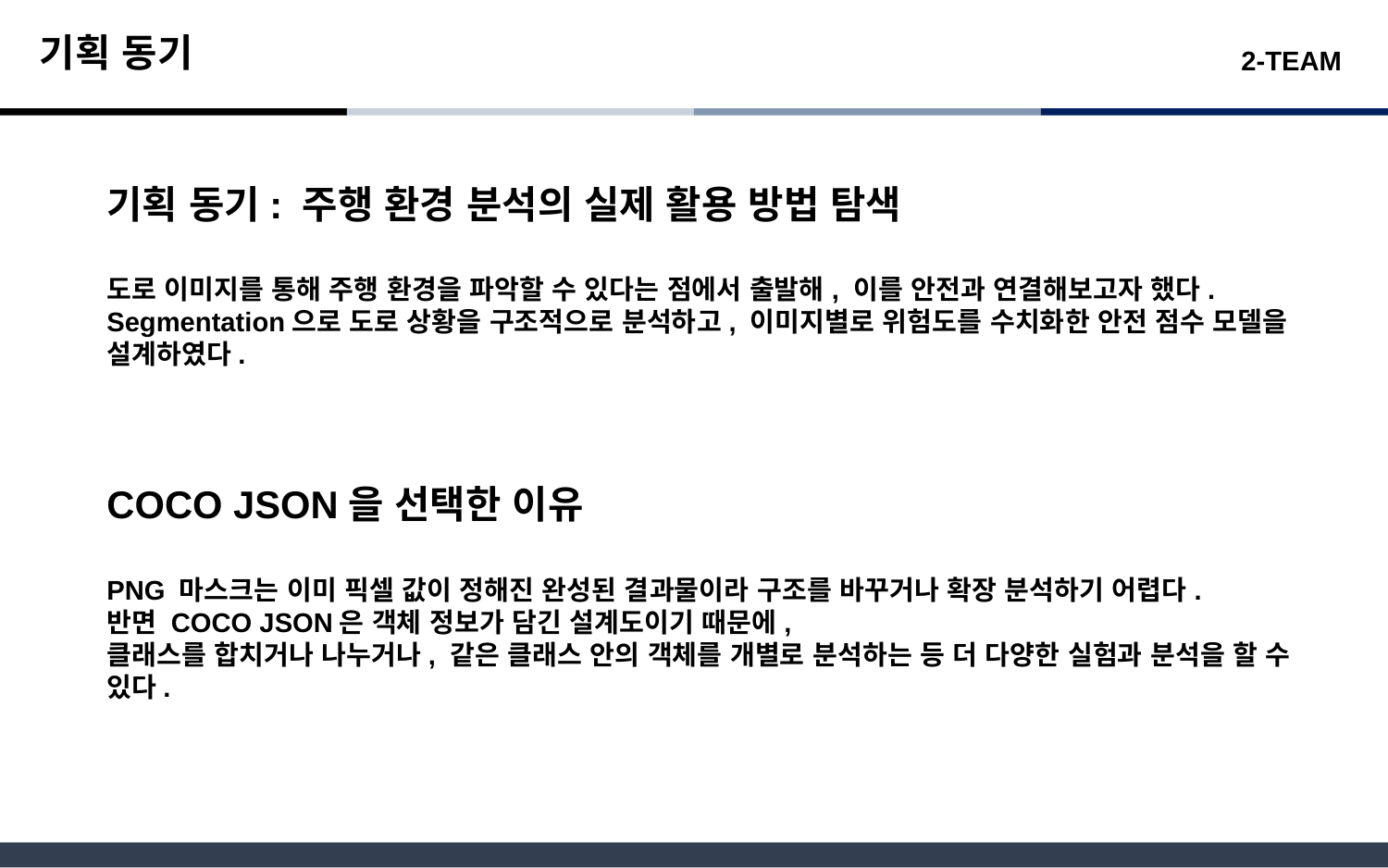

기획 동기
기획 동기: 주행 환경 분석의 실제 활용 방법 탐색

도로 이미지를 통해 주행 환경을 파악할 수 있다는 점에서 출발해, 이를 안전과 연결해보고자 했다.
Segmentation으로 도로 상황을 구조적으로 분석하고, 이미지별로 위험도를 수치화한 안전 점수 모델을 설계하였다.

COCO JSON을 선택한 이유

PNG 마스크는 이미 픽셀 값이 정해진 완성된 결과물이라 구조를 바꾸거나 확장 분석하기 어렵다.
반면 COCO JSON은 객체 정보가 담긴 설계도이기 때문에,
클래스를 합치거나 나누거나, 같은 클래스 안의 객체를 개별로 분석하는 등 더 다양한 실험과 분석을 할 수 있다.